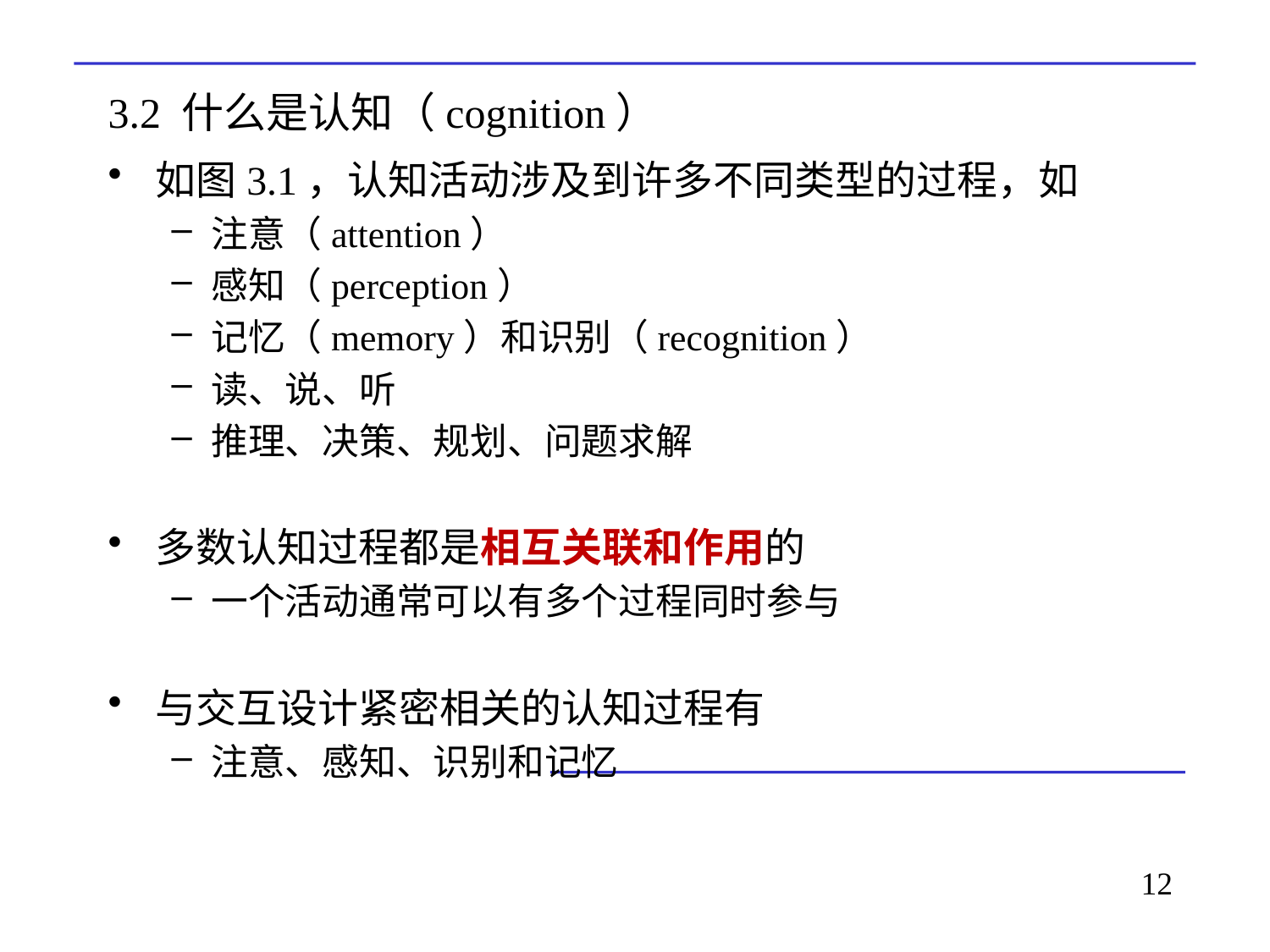

# 3.2 什么是认知（cognition）
如图3.1，认知活动涉及到许多不同类型的过程，如
注意（attention）
感知（perception）
记忆（memory）和识别（recognition）
读、说、听
推理、决策、规划、问题求解

多数认知过程都是相互关联和作用的
一个活动通常可以有多个过程同时参与

与交互设计紧密相关的认知过程有
注意、感知、识别和记忆
12